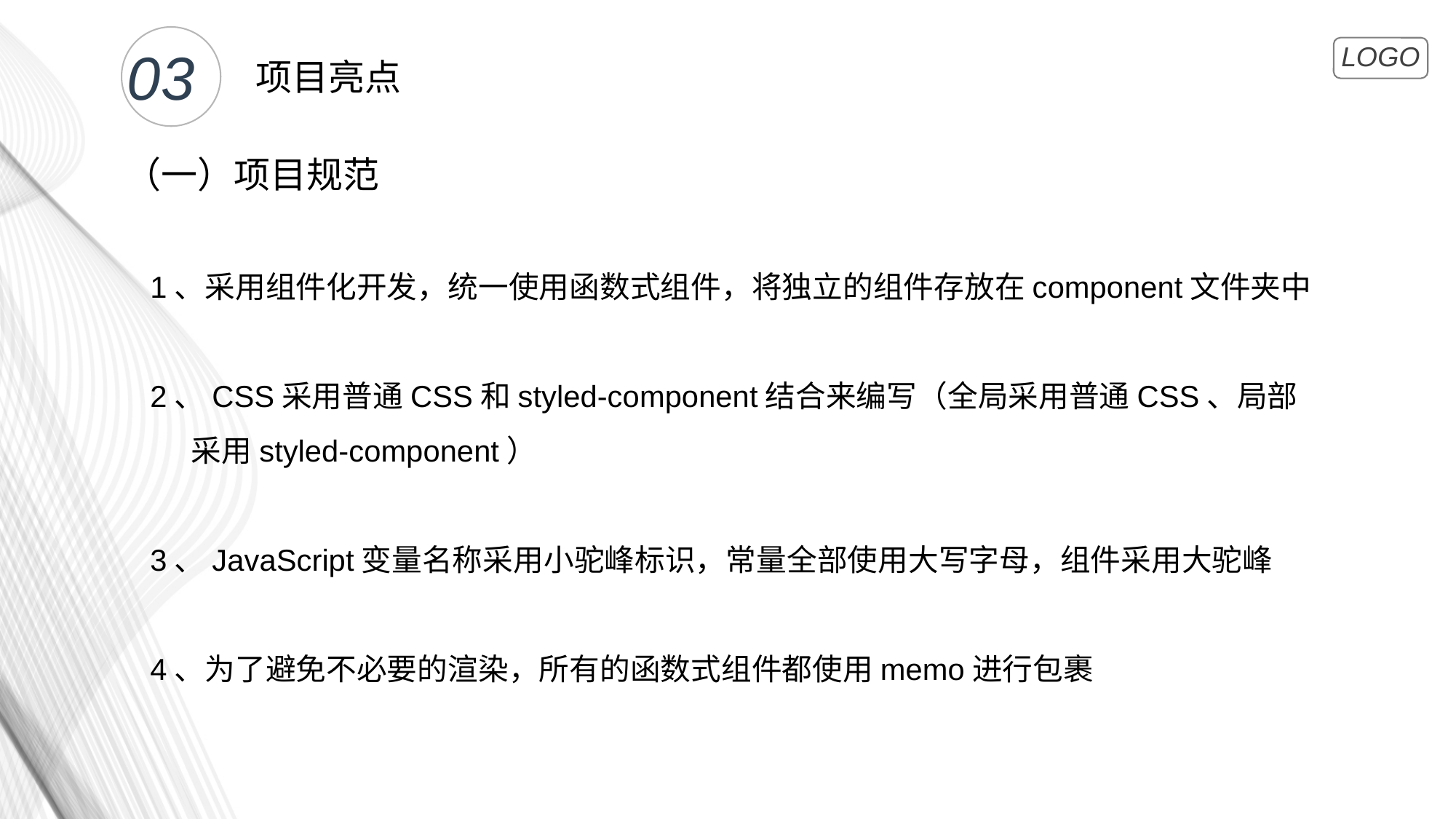

03
项目亮点
（一）项目规范
1、采用组件化开发，统一使用函数式组件，将独立的组件存放在component文件夹中

2、CSS采用普通CSS和styled-component结合来编写（全局采用普通CSS、局部
     采用styled-component）

3、JavaScript变量名称采用小驼峰标识，常量全部使用大写字母，组件采用大驼峰

4、为了避免不必要的渲染，所有的函数式组件都使用memo进行包裹